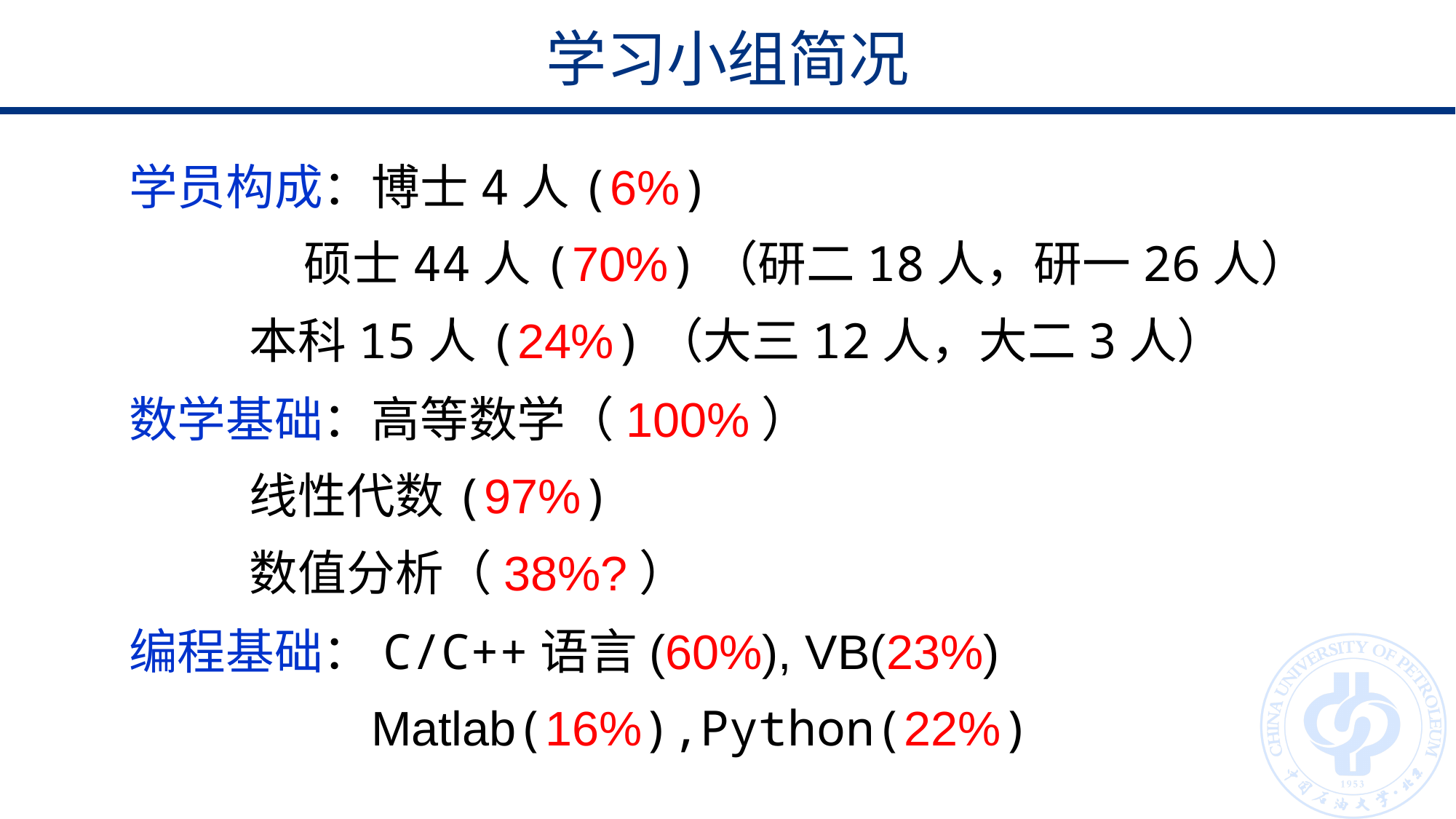

学习小组简况
学员构成：博士4人(6%)
	     硕士44人(70%)（研二18人，研一26人）
          本科15人(24%)（大三12人，大二3人）
数学基础：高等数学（100%）
          线性代数(97%)
          数值分析（38%?）
编程基础：C/C++语言(60%), VB(23%)
                  Matlab(16%),Python(22%)